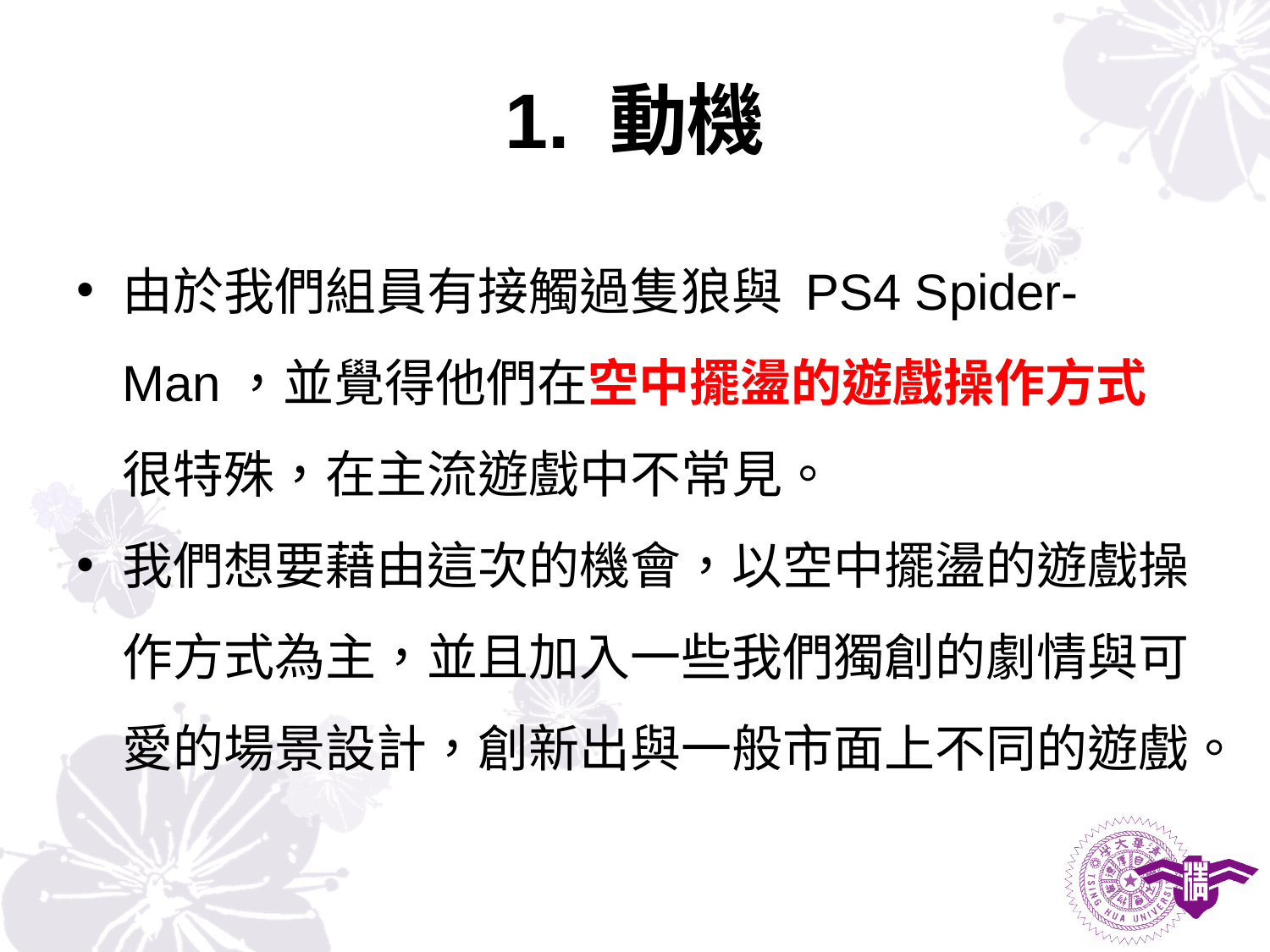

# 1. 動機
由於我們組員有接觸過隻狼與 PS4 Spider-Man，並覺得他們在空中擺盪的遊戲操作方式很特殊，在主流遊戲中不常見。
我們想要藉由這次的機會，以空中擺盪的遊戲操作方式為主，並且加入一些我們獨創的劇情與可愛的場景設計，創新出與一般市面上不同的遊戲。